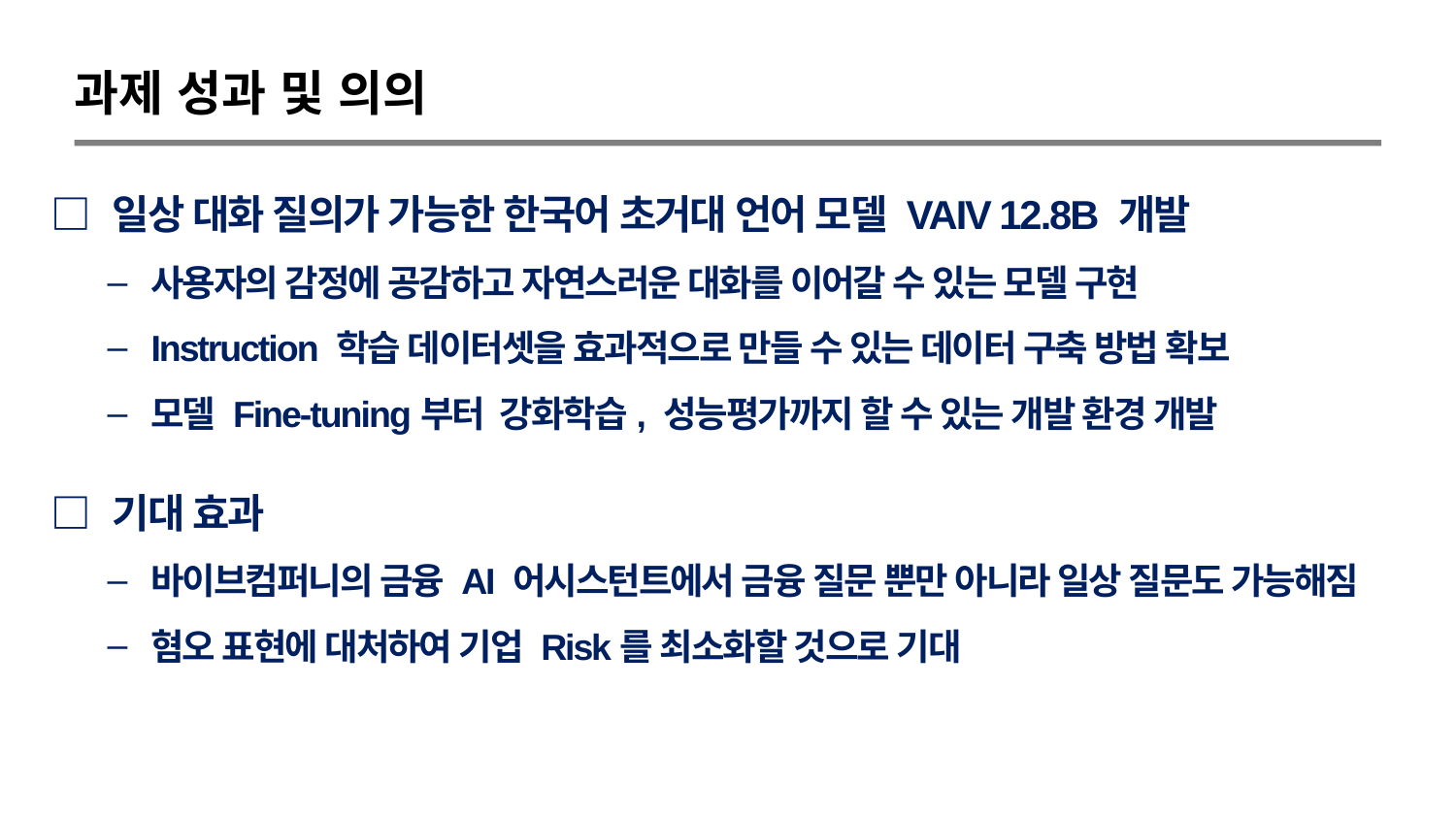

과제 성과 및 의의
□ 일상 대화 질의가 가능한 한국어 초거대 언어 모델 VAIV 12.8B 개발
사용자의 감정에 공감하고 자연스러운 대화를 이어갈 수 있는 모델 구현
Instruction 학습 데이터셋을 효과적으로 만들 수 있는 데이터 구축 방법 확보
모델 Fine-tuning부터  강화학습, 성능평가까지 할 수 있는 개발 환경 개발

□ 기대 효과
바이브컴퍼니의 금융 AI 어시스턴트에서 금융 질문 뿐만 아니라 일상 질문도 가능해짐
혐오 표현에 대처하여 기업 Risk를 최소화할 것으로 기대